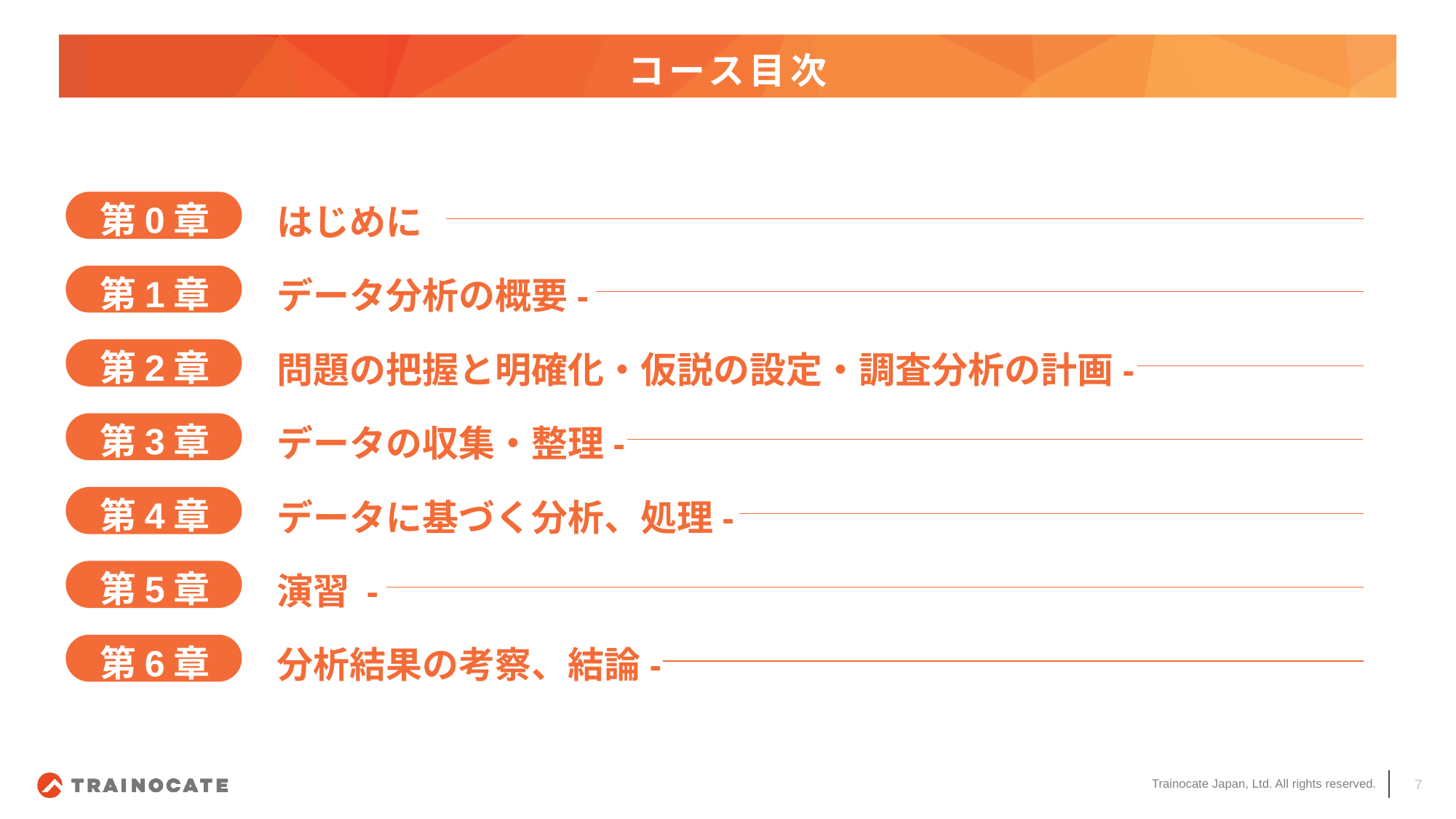

# コース目次
第0章
はじめに
第1章
データ分析の概要-
第2章
問題の把握と明確化・仮説の設定・調査分析の計画-
第3章
データの収集・整理-
第4章
データに基づく分析、処理-
第5章
演習 -
第6章
分析結果の考察、結論-
7